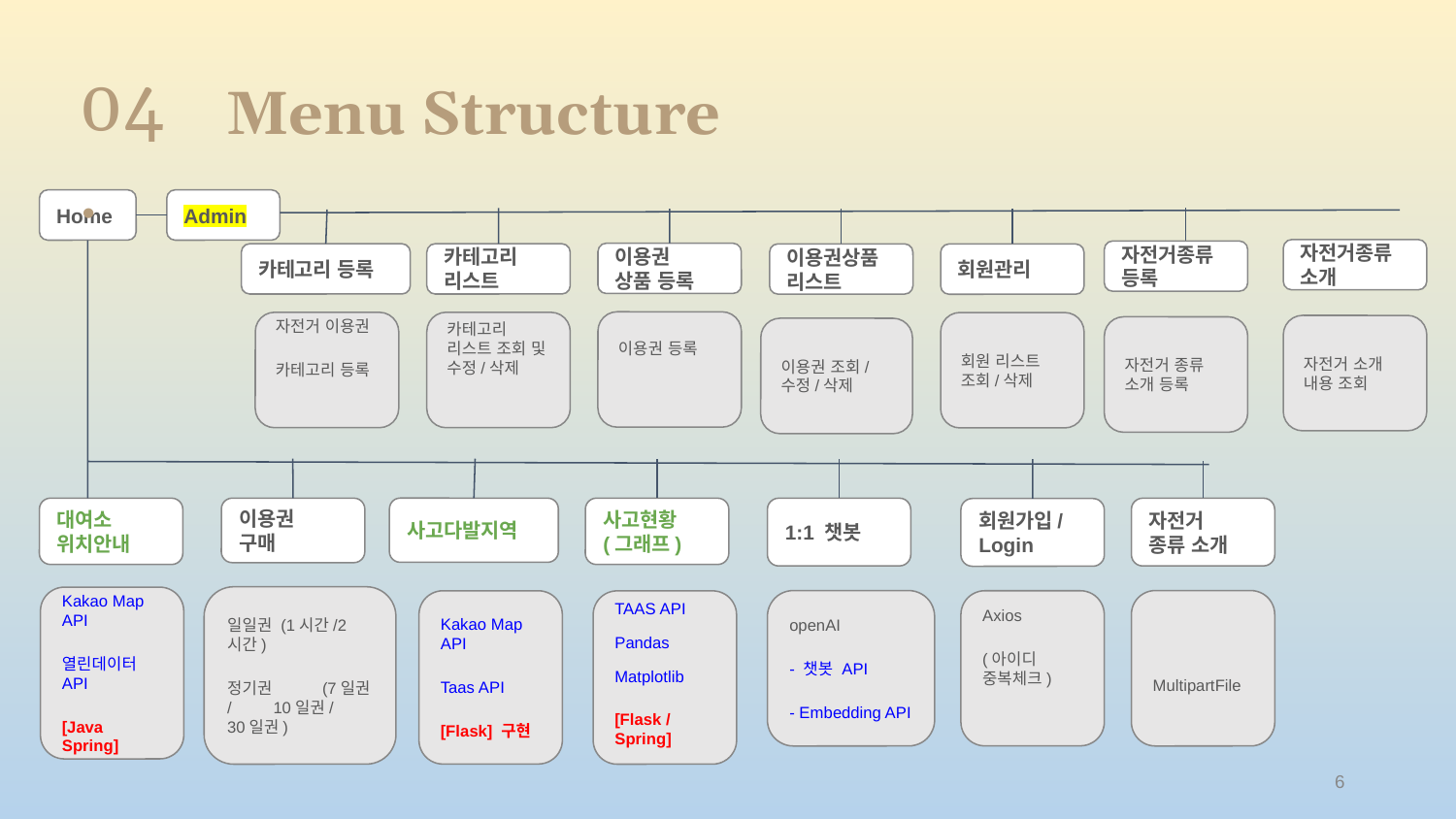

04.
Menu Structure
Home
Admin
자전거종류소개
자전거 소개 내용 조회
자전거종류등록
자전거 종류 소개 등록
이용권     상품 등록
이용권 등록

카테고리 등록
자전거 이용권
카테고리 등록

카테고리  리스트
카테고리 리스트 조회 및 수정/삭제

이용권상품 리스트

이용권 조회/수정/삭제

회원관리
회원 리스트 조회/삭제
이용권    구매
일일권 (1시간/2시간)
정기권          (7일권/         10일권/         30일권)
대여소    위치안내
Kakao Map API
열린데이터 API
[Java Spring]
사고현황 (그래프)

TAAS API
Pandas
Matplotlib
[Flask / Spring]

1:1 챗봇
openAI
- 챗봇 API
- Embedding API
자전거    종류 소개

MultipartFile
사고다발지역
Kakao Map API
Taas API
[Flask] 구현
회원가입/ Login
Axios
(아이디 중복체크)

6